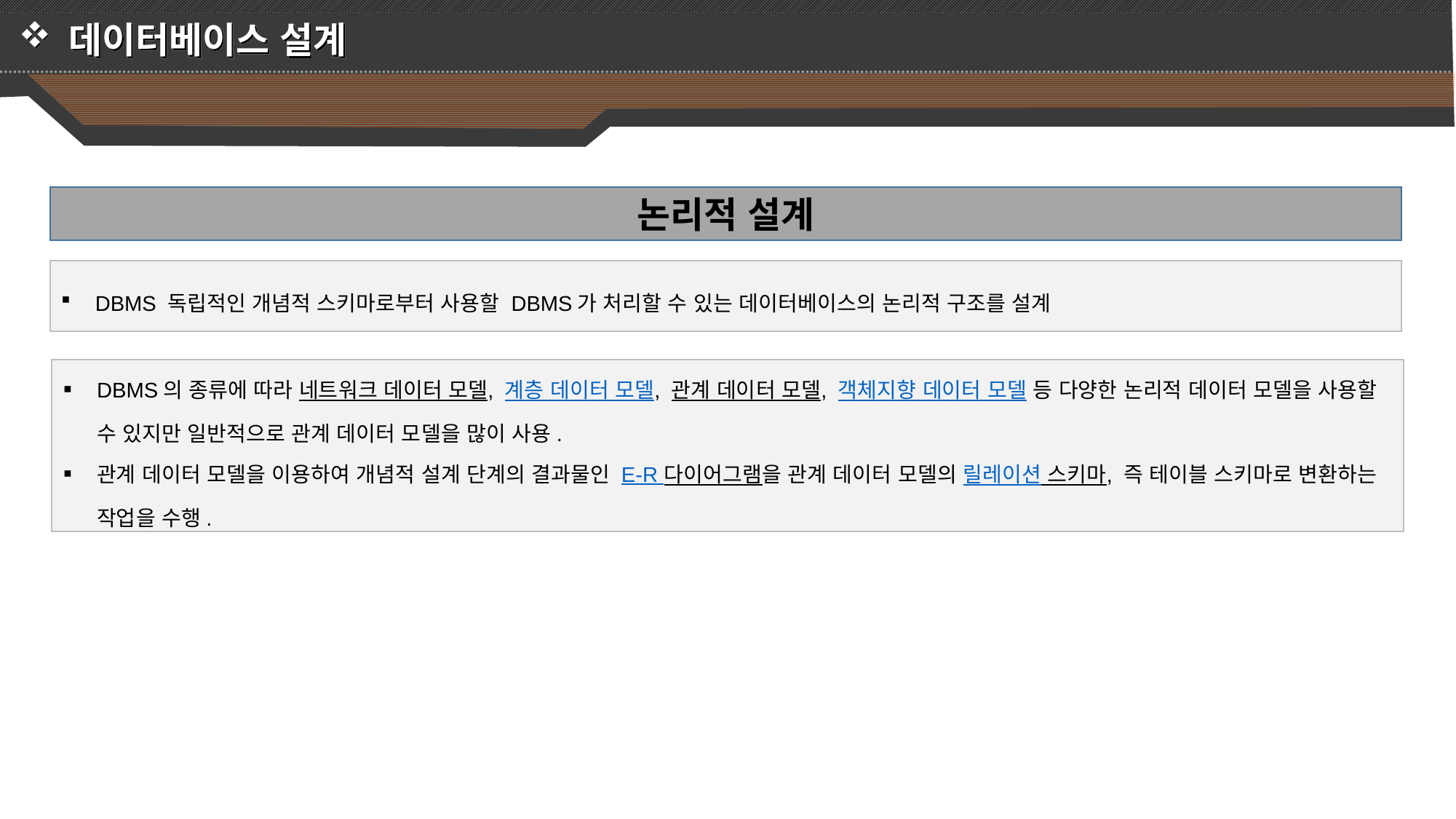

데이터베이스 설계

논리적 설계
DBMS 독립적인 개념적 스키마로부터 사용할 DBMS가 처리할 수 있는 데이터베이스의 논리적 구조를 설계
DBMS의 종류에 따라 네트워크 데이터 모델, 계층 데이터 모델, 관계 데이터 모델, 객체지향 데이터 모델 등 다양한 논리적 데이터 모델을 사용할 수 있지만 일반적으로 관계 데이터 모델을 많이 사용.
관계 데이터 모델을 이용하여 개념적 설계 단계의 결과물인 E-R 다이어그램을 관계 데이터 모델의 릴레이션 스키마, 즉 테이블 스키마로 변환하는 작업을 수행.